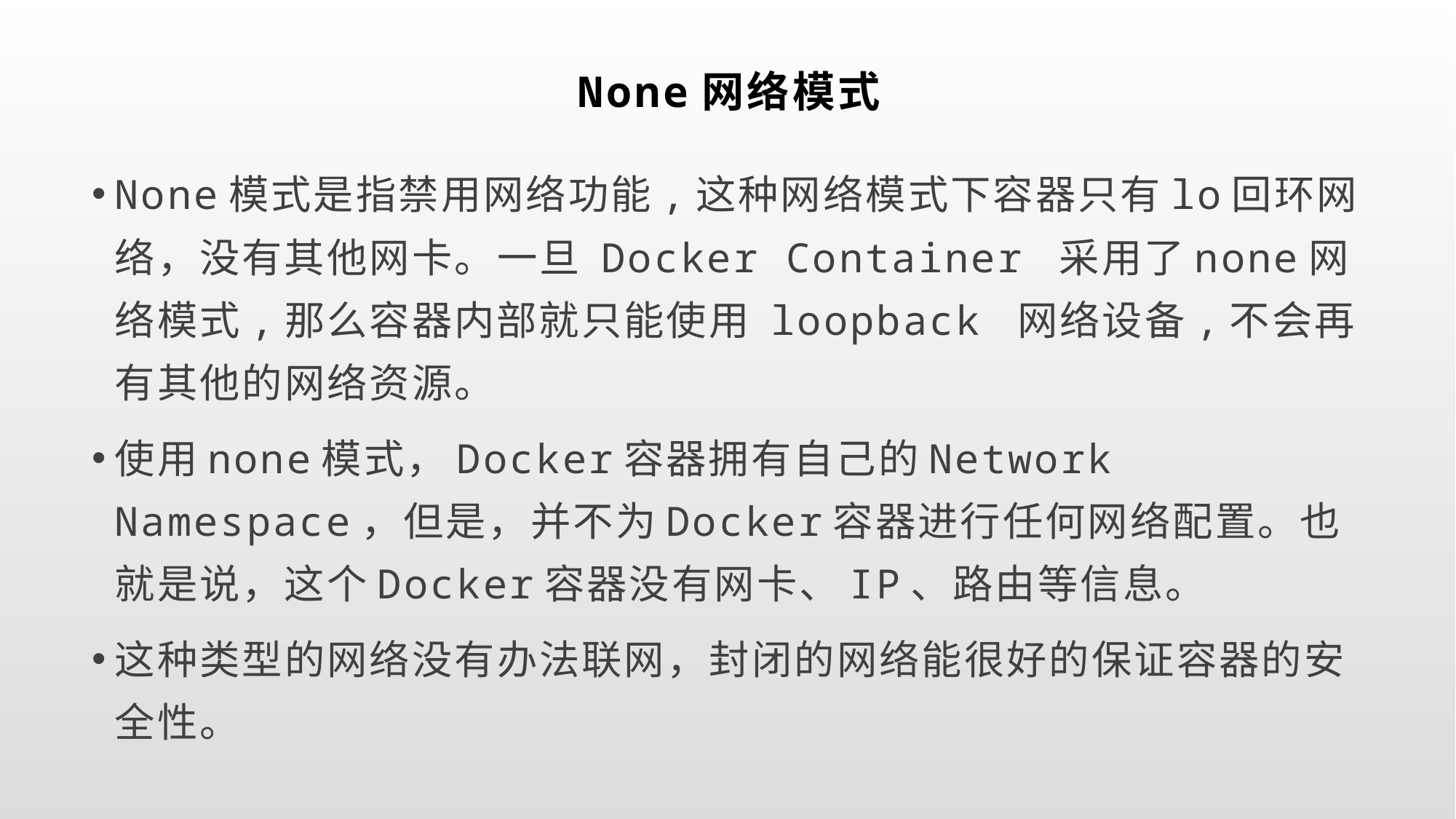

# None网络模式
None模式是指禁用网络功能,这种网络模式下容器只有lo回环网络，没有其他网卡。一旦 Docker Container 采用了none网络模式,那么容器内部就只能使用 loopback 网络设备,不会再有其他的网络资源。
使用none模式，Docker容器拥有自己的Network Namespace，但是，并不为Docker容器进行任何网络配置。也就是说，这个Docker容器没有网卡、IP、路由等信息。
这种类型的网络没有办法联网，封闭的网络能很好的保证容器的安全性。